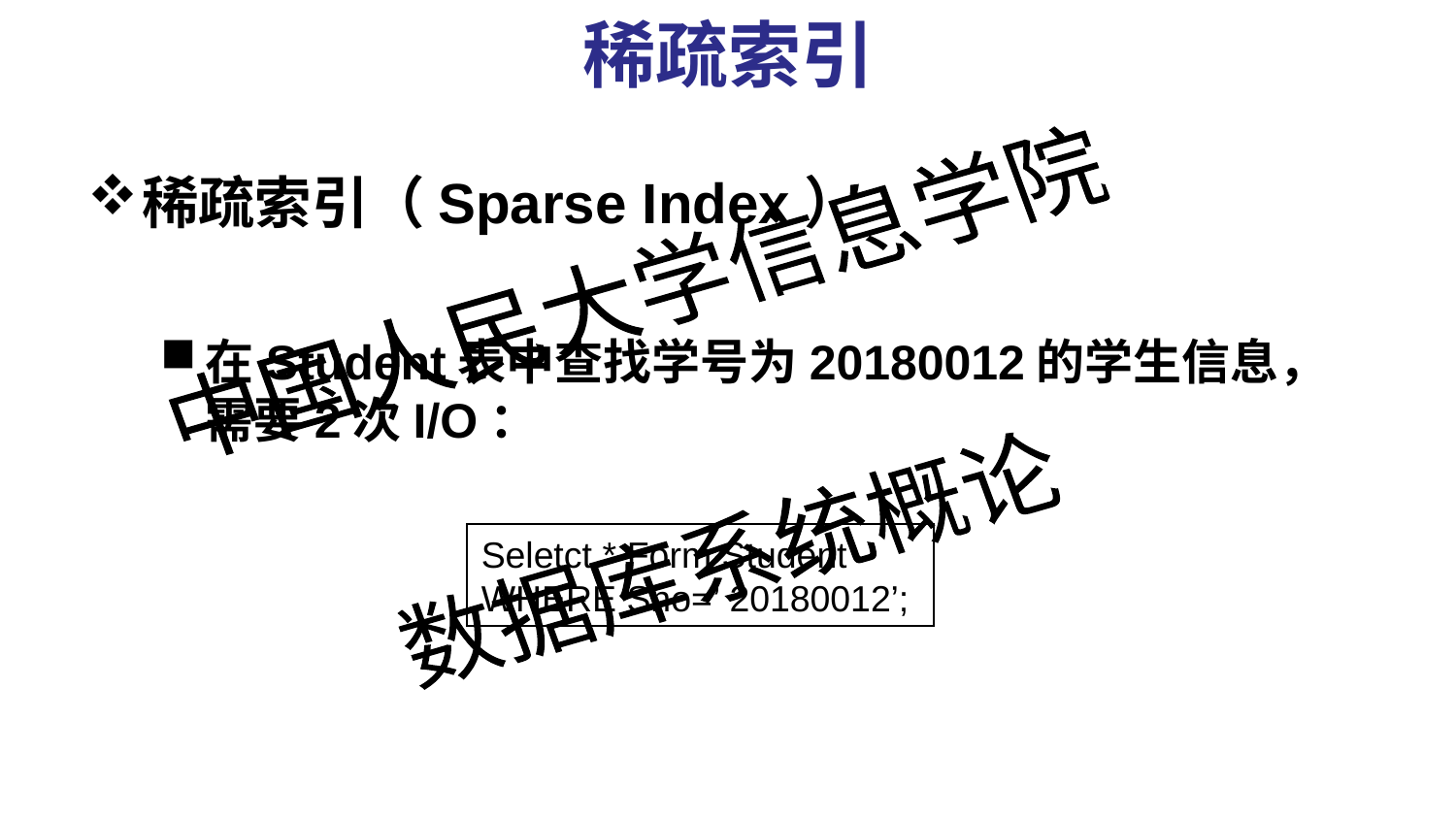

89
# 稀疏索引
稀疏索引（Sparse Index）

在Student表中查找学号为20180012的学生信息，需要2次I/O：

Seletct * Form Student
WHERE Sno=’ 20180012’;